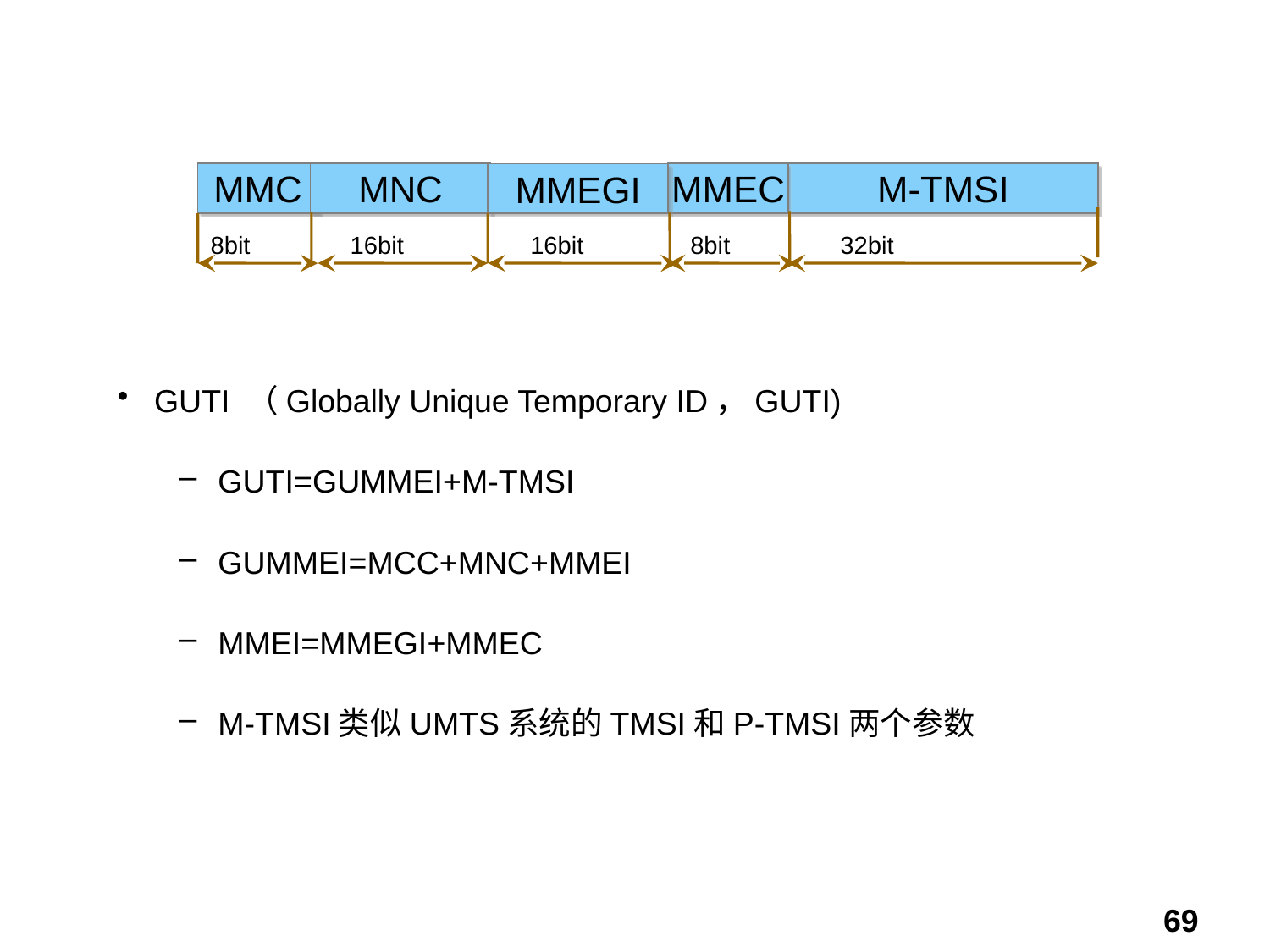

GUTI
MMC
MNC
MMEC
M-TMSI
MMEGI

8bit
16bit
16bit
8bit
32bit

GUTI （Globally Unique Temporary ID，GUTI)
GUTI=GUMMEI+M-TMSI
GUMMEI=MCC+MNC+MMEI
MMEI=MMEGI+MMEC
M-TMSI类似UMTS系统的TMSI和P-TMSI两个参数